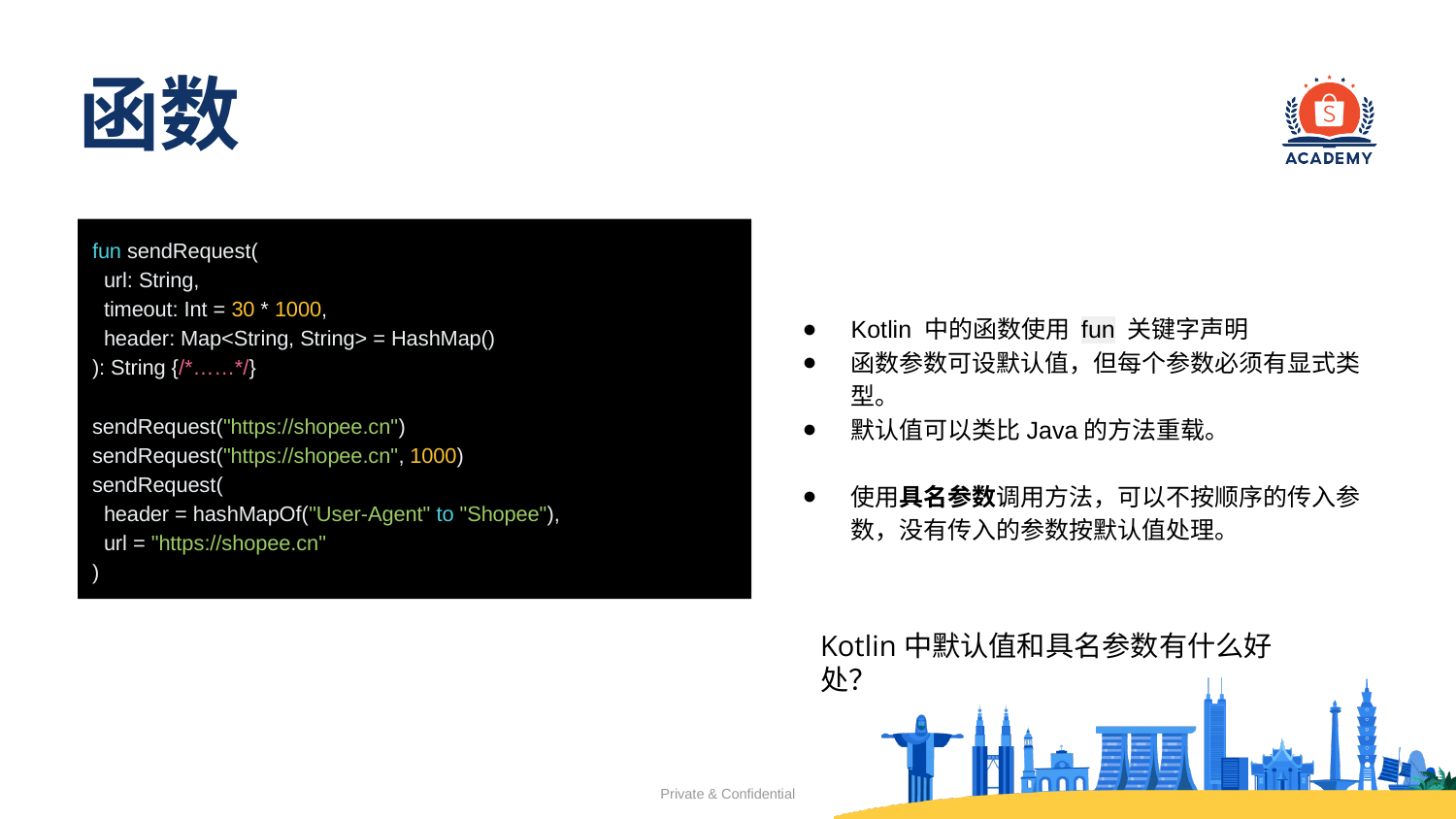

# 函数
fun sendRequest(
  url: String,
  timeout: Int = 30 * 1000,
  header: Map<String, String> = HashMap()
): String {/*……*/}

sendRequest("https://shopee.cn")
sendRequest("https://shopee.cn", 1000)
sendRequest(
  header = hashMapOf("User-Agent" to "Shopee"),
  url = "https://shopee.cn"
)
Kotlin 中的函数使用 fun 关键字声明
函数参数可设默认值，但每个参数必须有显式类型。
默认值可以类比Java的方法重载。

使用具名参数调用方法，可以不按顺序的传入参数，没有传入的参数按默认值处理。
Kotlin中默认值和具名参数有什么好处？